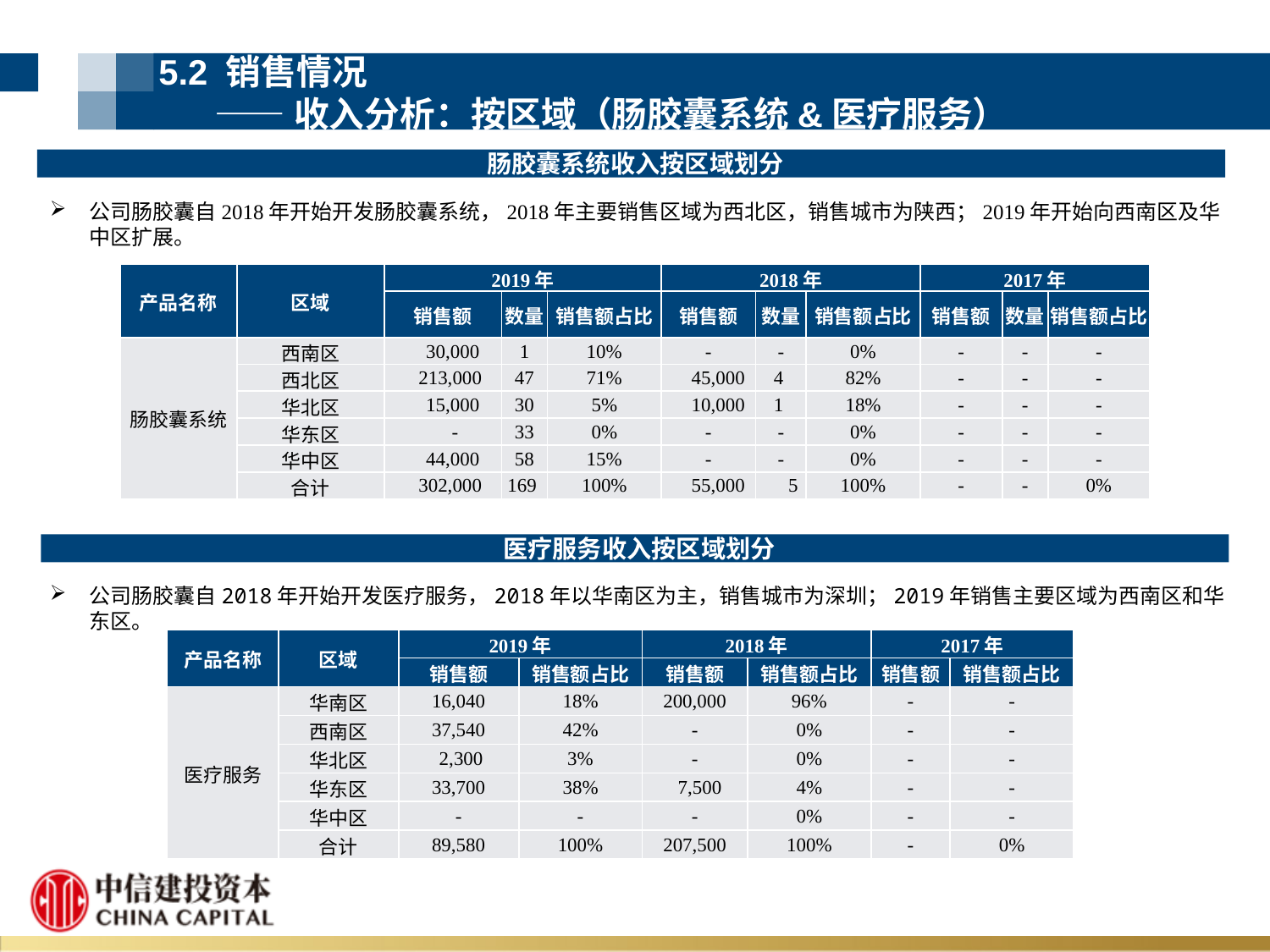

5.2 销售情况
       ——收入分析：按区域（肠胶囊系统&医疗服务）
肠胶囊系统收入按区域划分
公司肠胶囊自2018年开始开发肠胶囊系统，2018年主要销售区域为西北区，销售城市为陕西；2019年开始向西南区及华中区扩展。
| 产品名称 | 区域 | 2019年 |  |  | 2018年 |  |  | 2017年 |  |  |
| --- | --- | --- | --- | --- | --- | --- | --- | --- | --- | --- |
|  |  | 销售额 | 数量 | 销售额占比 | 销售额 | 数量 | 销售额占比 | 销售额 | 数量 | 销售额占比 |
| 肠胶囊系统 | 西南区 | 30,000 | 1 | 10% | - | - | 0% | - | - | - |
|  | 西北区 | 213,000 | 47 | 71% | 45,000 | 4 | 82% | - | - | - |
|  | 华北区 | 15,000 | 30 | 5% | 10,000 | 1 | 18% | - | - | - |
|  | 华东区 | - | 33 | 0% | - | - | 0% | - | - | - |
|  | 华中区 | 44,000 | 58 | 15% | - | - | 0% | - | - | - |
|  | 合计 | 302,000 | 169 | 100% | 55,000 | 5 | 100% | - | - | 0% |
医疗服务收入按区域划分
公司肠胶囊自2018年开始开发医疗服务，2018年以华南区为主，销售城市为深圳；2019年销售主要区域为西南区和华东区。
| 产品名称 | 区域 | 2019年 |  | 2018年 |  | 2017年 |  |
| --- | --- | --- | --- | --- | --- | --- | --- |
|  |  | 销售额 | 销售额占比 | 销售额 | 销售额占比 | 销售额 | 销售额占比 |
| 医疗服务 | 华南区 | 16,040 | 18% | 200,000 | 96% | - | - |
|  | 西南区 | 37,540 | 42% | - | 0% | - | - |
|  | 华北区 | 2,300 | 3% | - | 0% | - | - |
|  | 华东区 | 33,700 | 38% | 7,500 | 4% | - | - |
|  | 华中区 | - | - | - | 0% | - | - |
|  | 合计 | 89,580 | 100% | 207,500 | 100% | - | 0% |